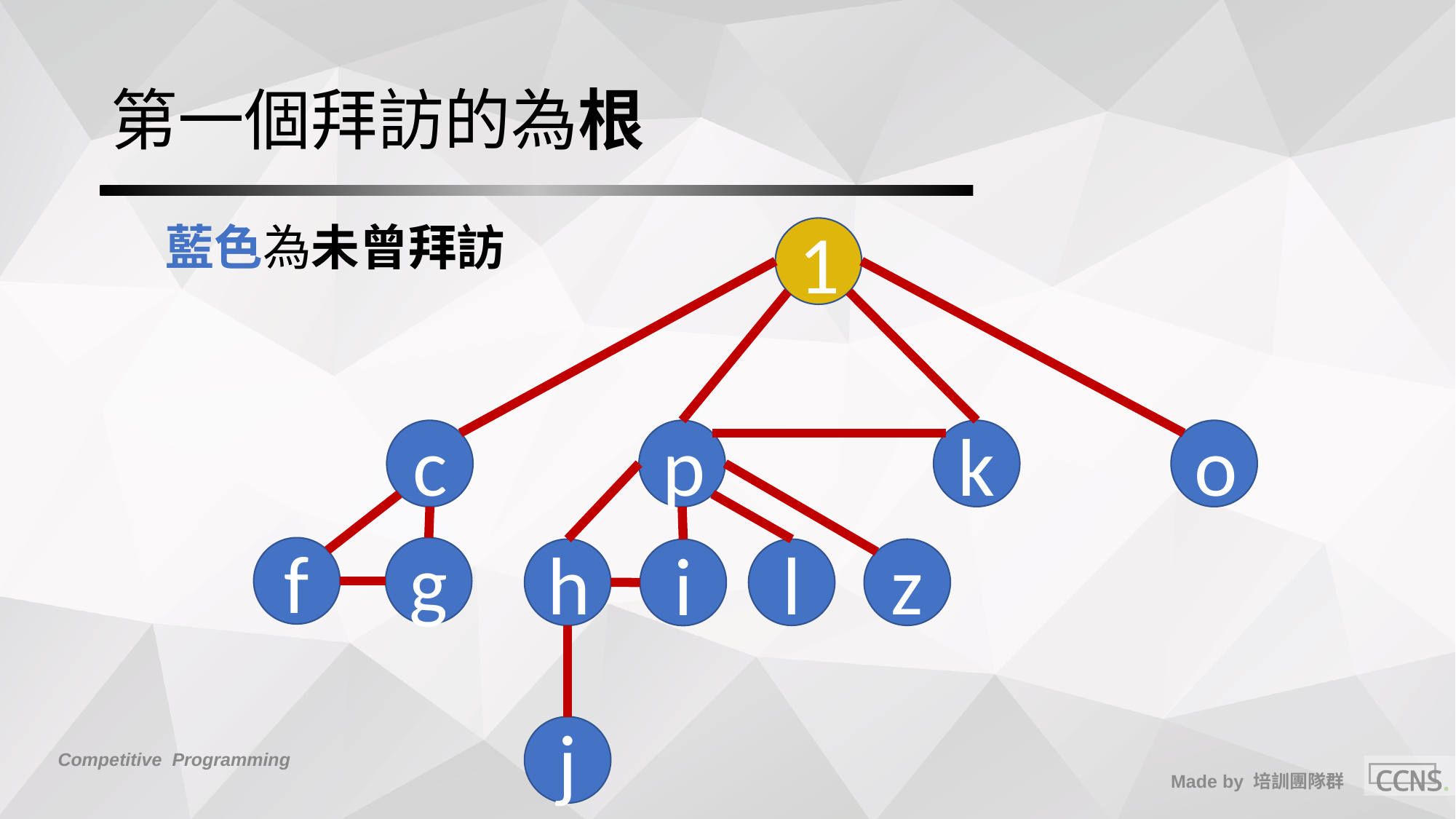

# 第一個拜訪的為根
藍色為未曾拜訪

1
c
p
k
o
f
g
h
l
z
i
j